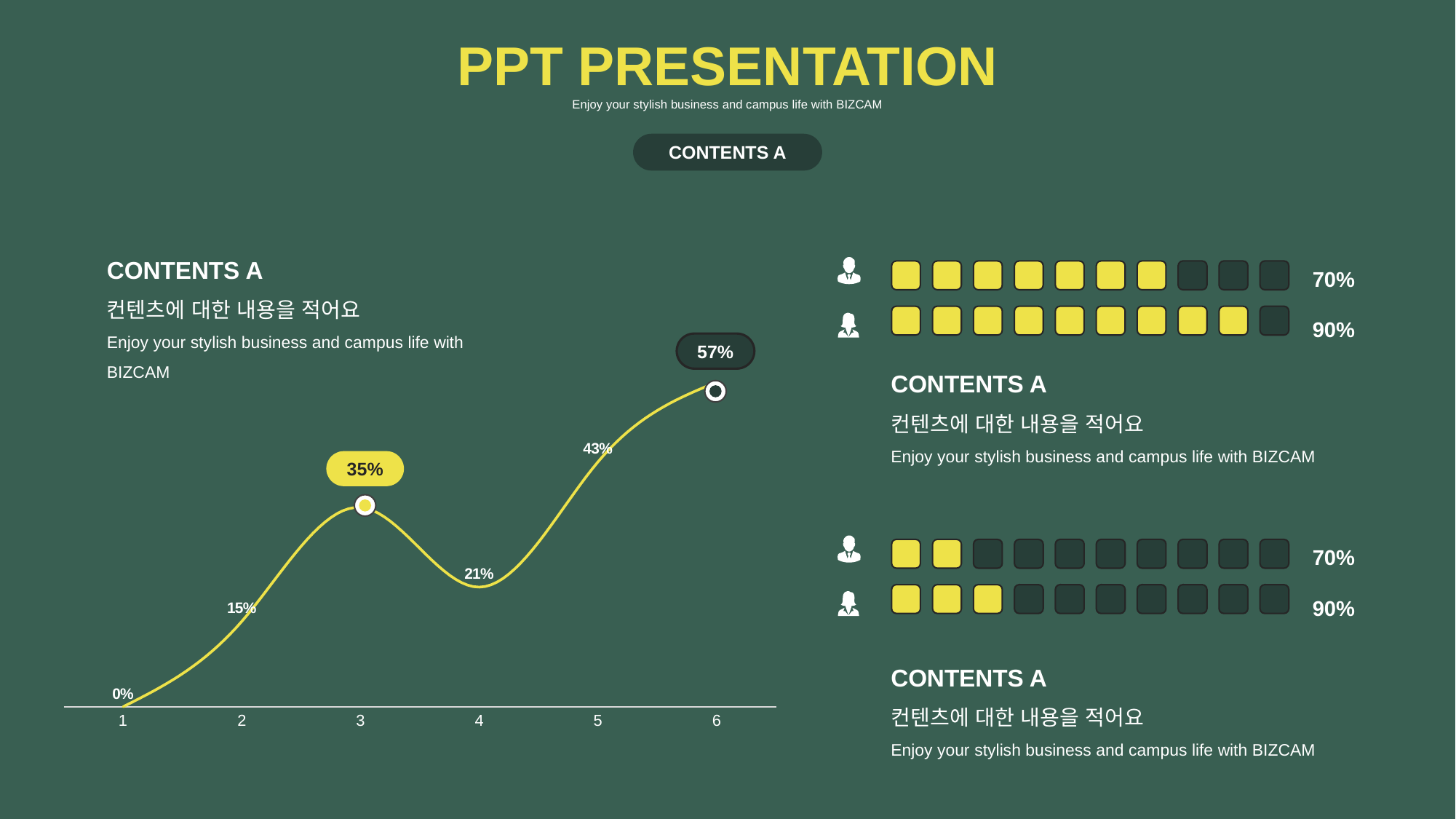

PPT PRESENTATION
Enjoy your stylish business and campus life with BIZCAM
CONTENTS A
CONTENTS A
컨텐츠에 대한 내용을 적어요
Enjoy your stylish business and campus life with BIZCAM
70%
90%

57%
CONTENTS A
컨텐츠에 대한 내용을 적어요
Enjoy your stylish business and campus life with BIZCAM

### Chart

| Category | 계열 1 |
|---|---|
| 1 | 0.0 |
| 2 | 0.15 |
| 3 | 0.35 |
| 4 | 0.21 |
| 5 | 0.43 |
| 6 | 0.57 |

35%

70%
90%

CONTENTS A
컨텐츠에 대한 내용을 적어요
Enjoy your stylish business and campus life with BIZCAM